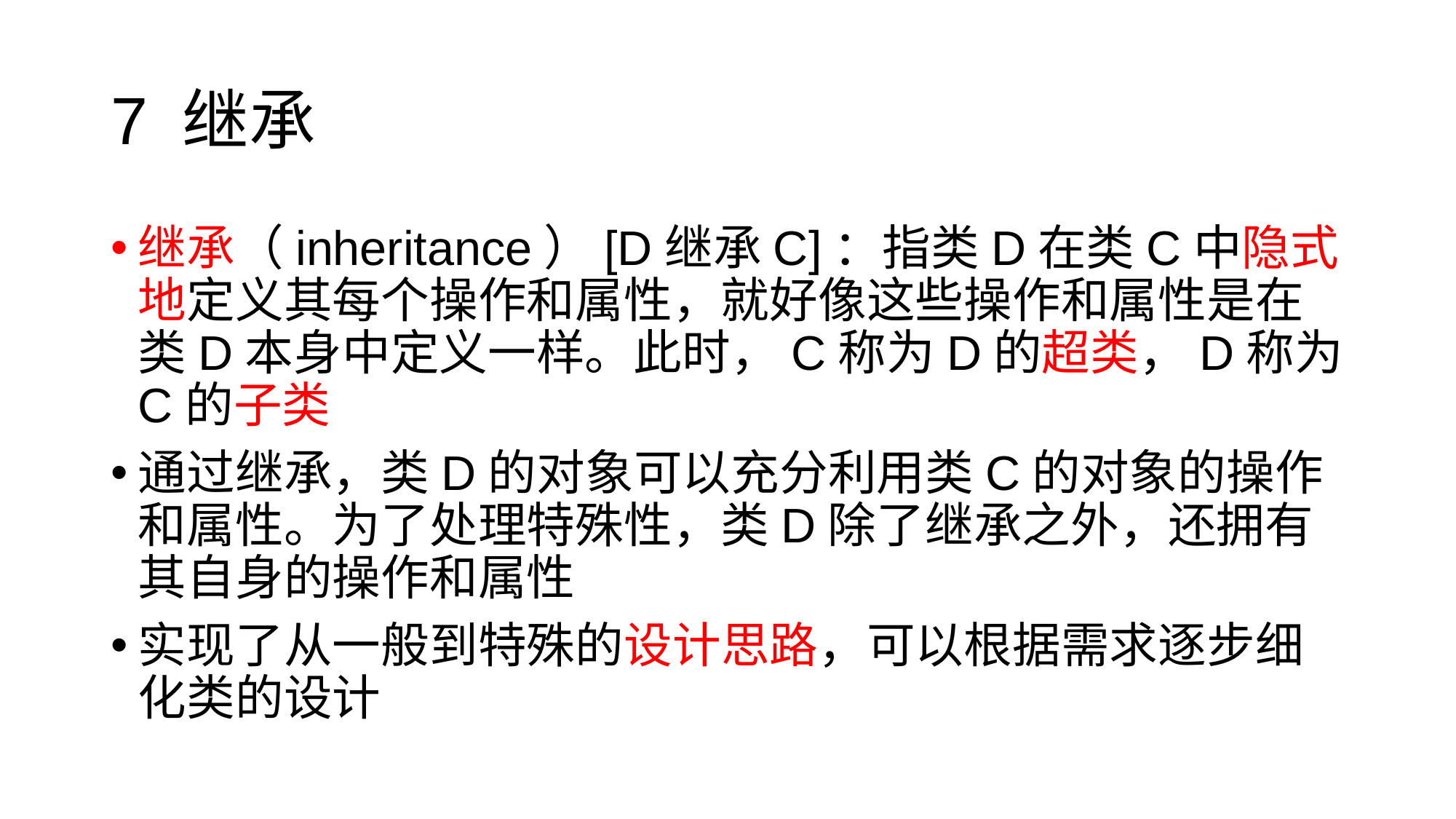

# 7 继承
继承（inheritance）[D继承C]：指类D在类C中隐式地定义其每个操作和属性，就好像这些操作和属性是在类D本身中定义一样。此时，C称为D的超类，D称为C的子类
通过继承，类D的对象可以充分利用类C的对象的操作和属性。为了处理特殊性，类D除了继承之外，还拥有其自身的操作和属性
实现了从一般到特殊的设计思路，可以根据需求逐步细化类的设计